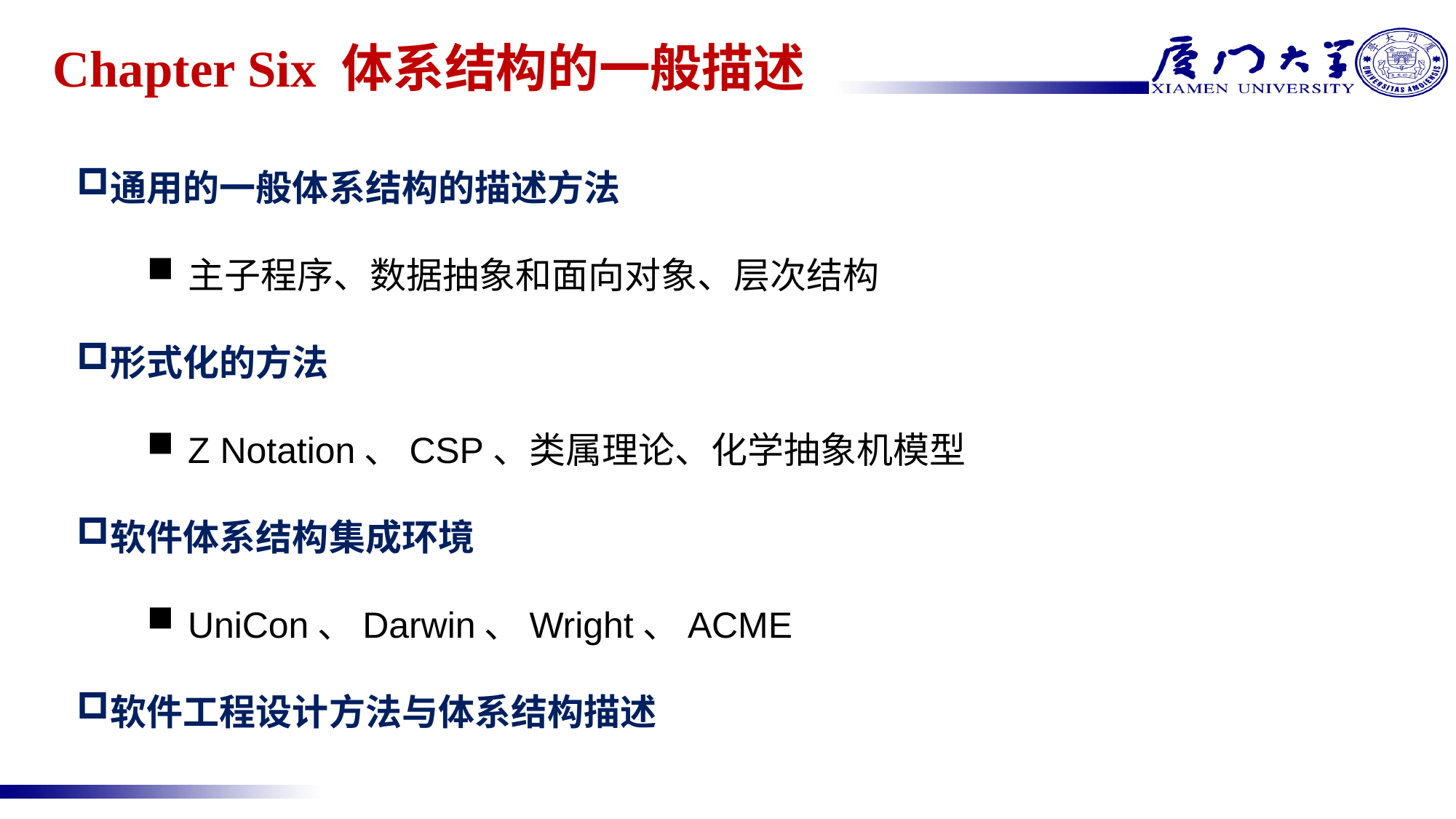

# Chapter Six 体系结构的一般描述
通用的一般体系结构的描述方法
主子程序、数据抽象和面向对象、层次结构
形式化的方法
Z Notation、CSP、类属理论、化学抽象机模型
软件体系结构集成环境
UniCon、Darwin、Wright、ACME
软件工程设计方法与体系结构描述